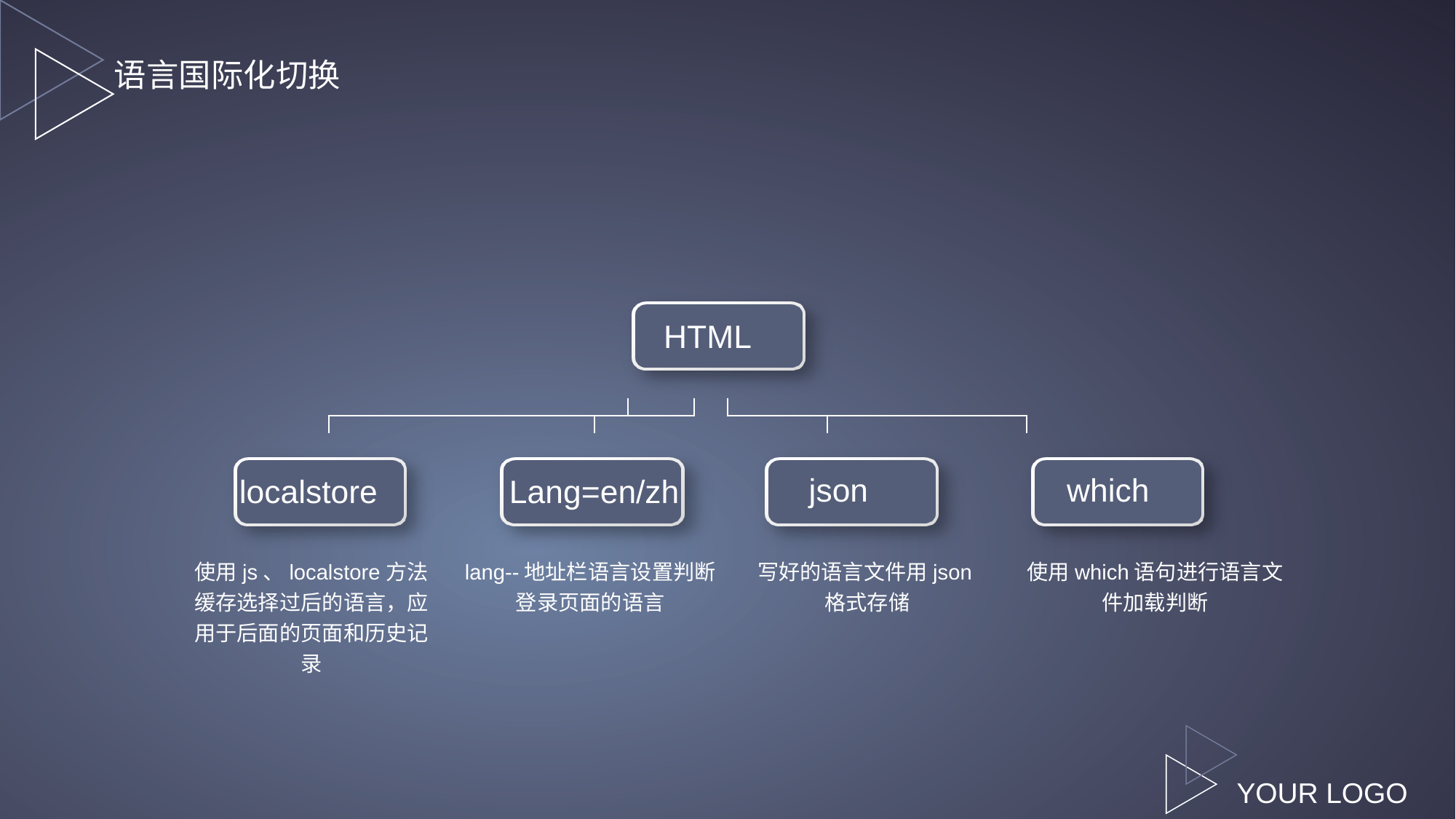

语言国际化切换

HTML

json
which
localstore
Lang=en/zh
使用js、localstore方法缓存选择过后的语言，应用于后面的页面和历史记录
lang--地址栏语言设置判断登录页面的语言
写好的语言文件用json格式存储
使用which语句进行语言文件加载判断